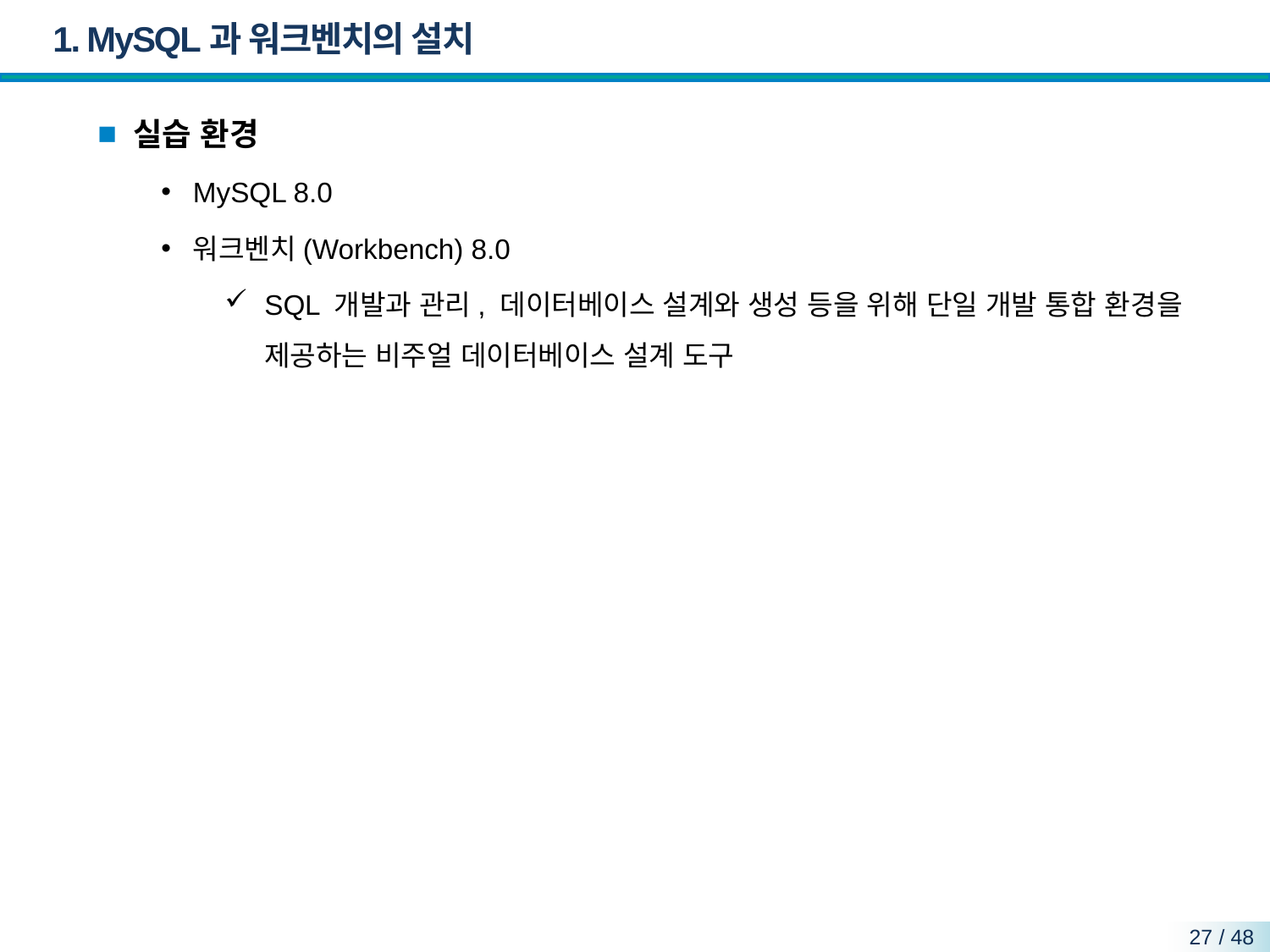

# 1. MySQL과 워크벤치의 설치
실습 환경
MySQL 8.0
워크벤치(Workbench) 8.0
SQL 개발과 관리, 데이터베이스 설계와 생성 등을 위해 단일 개발 통합 환경을 제공하는 비주얼 데이터베이스 설계 도구